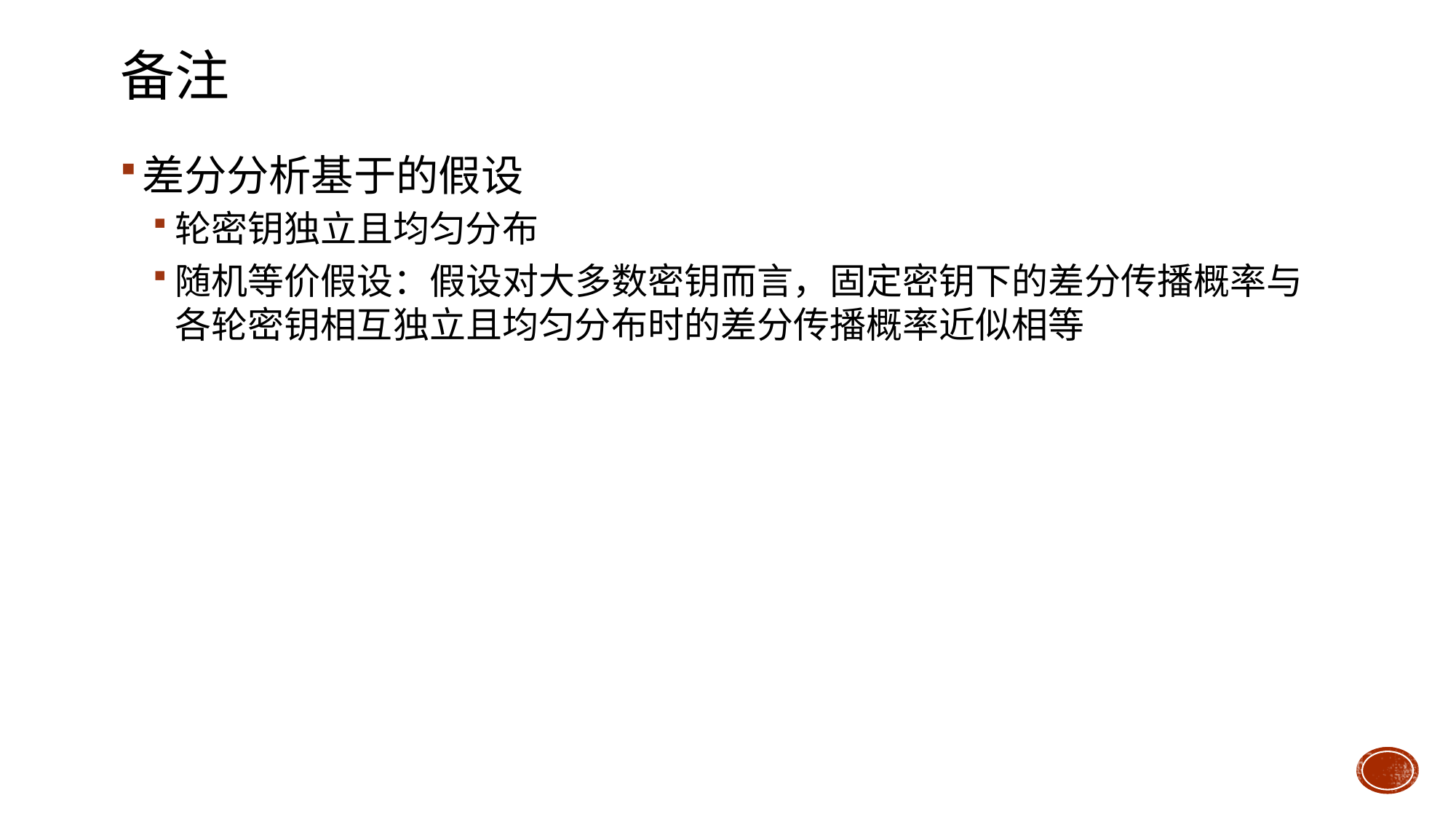

# 备注
差分分析基于的假设
轮密钥独立且均匀分布
随机等价假设：假设对大多数密钥而言，固定密钥下的差分传播概率与各轮密钥相互独立且均匀分布时的差分传播概率近似相等